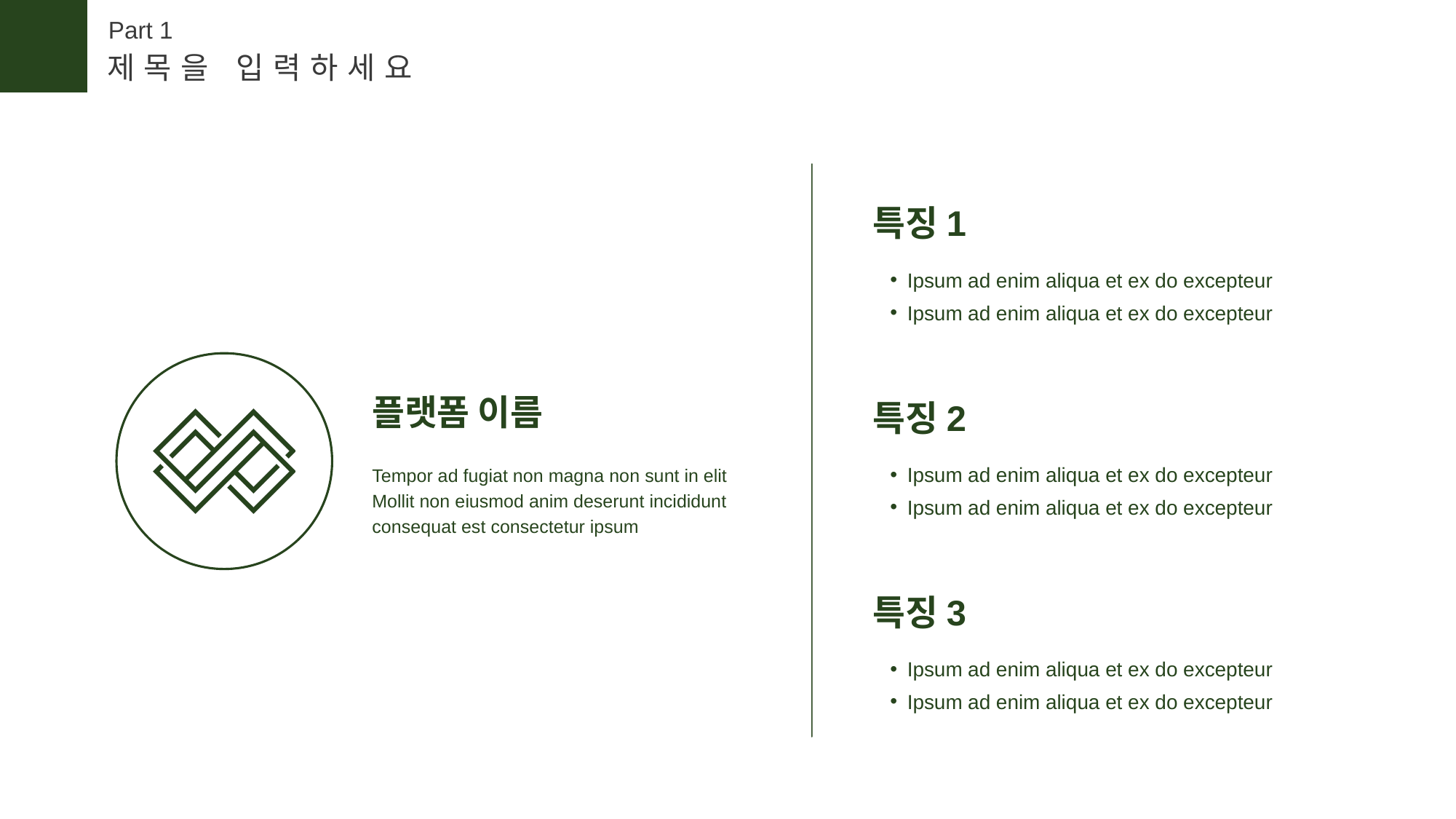

Part 1
제목을 입력하세요

특징1
Ipsum ad enim aliqua et ex do excepteur
Ipsum ad enim aliqua et ex do excepteur

플랫폼 이름
특징2

Ipsum ad enim aliqua et ex do excepteur
Ipsum ad enim aliqua et ex do excepteur
Tempor ad fugiat non magna non sunt in elit
Mollit non eiusmod anim deserunt incididunt consequat est consectetur ipsum
특징3
Ipsum ad enim aliqua et ex do excepteur
Ipsum ad enim aliqua et ex do excepteur